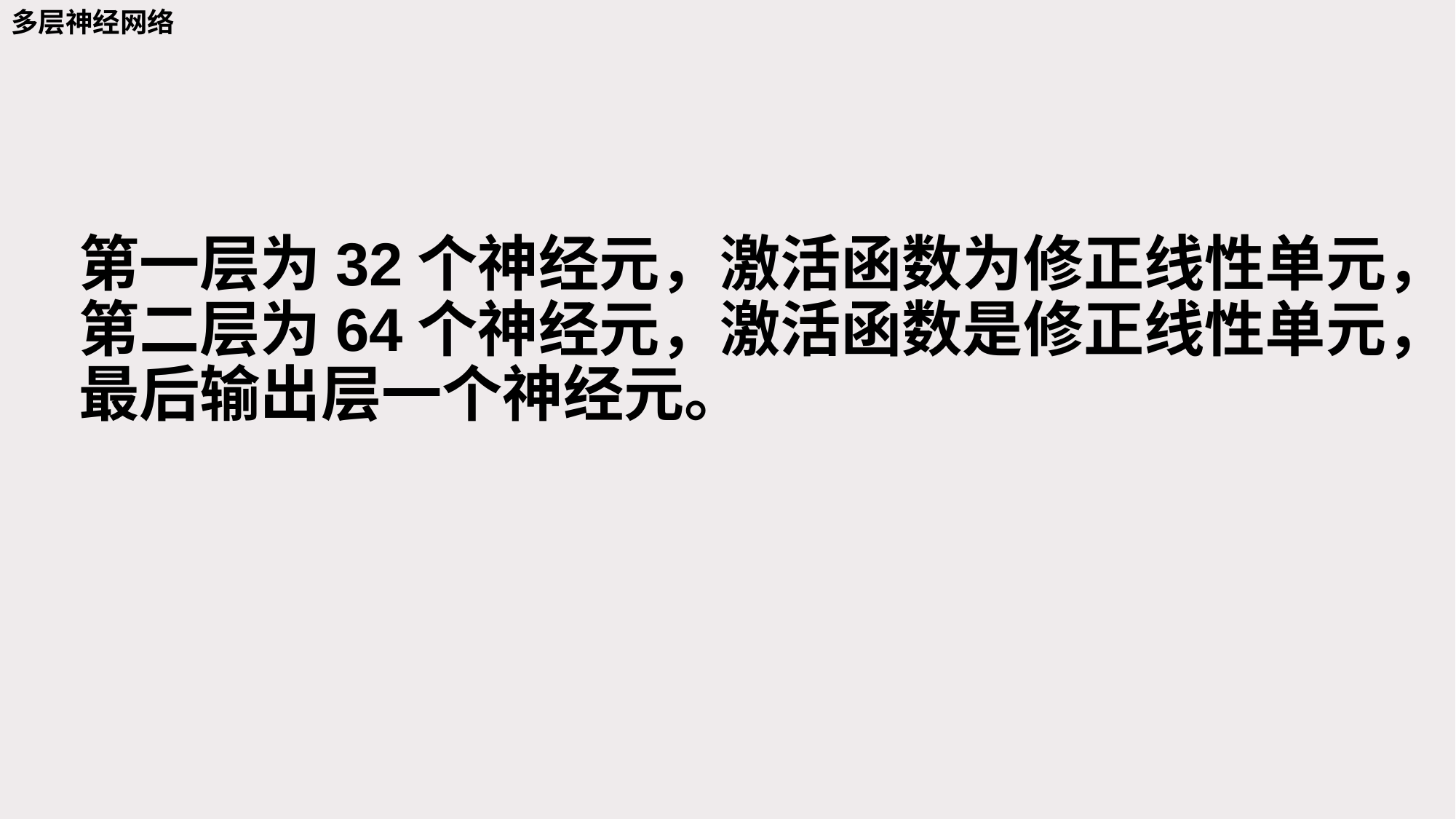

多层神经网络
# 第一层为32个神经元，激活函数为修正线性单元，第二层为64个神经元，激活函数是修正线性单元，最后输出层一个神经元。